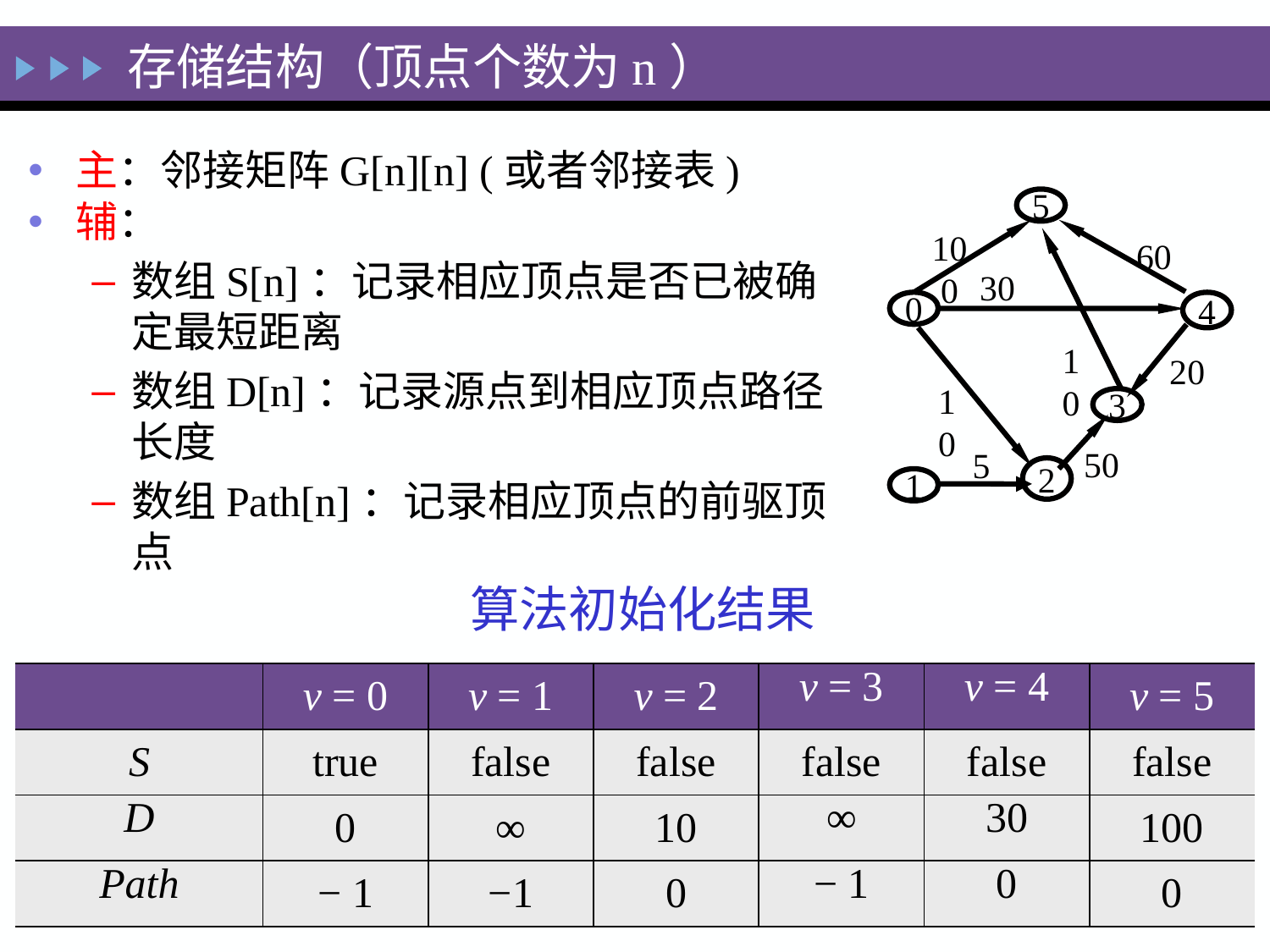

存储结构（顶点个数为n）
主：邻接矩阵G[n][n] (或者邻接表)
辅：
数组S[n]：记录相应顶点是否已被确定最短距离
数组D[n]：记录源点到相应顶点路径长度
数组Path[n]：记录相应顶点的前驱顶点
5
100

60
30
0
4

10
20
10
3

50
5
2
1

算法初始化结果
|  | v = 0 | v = 1 | v = 2 | v = 3 | v = 4 | v = 5 |
| --- | --- | --- | --- | --- | --- | --- |
| S | true | false | false | false | false | false |
| D | 0 | ∞ | 10 | ∞ | 30 | 100 |
| Path | − 1 | −1 | 0 | − 1 | 0 | 0 |